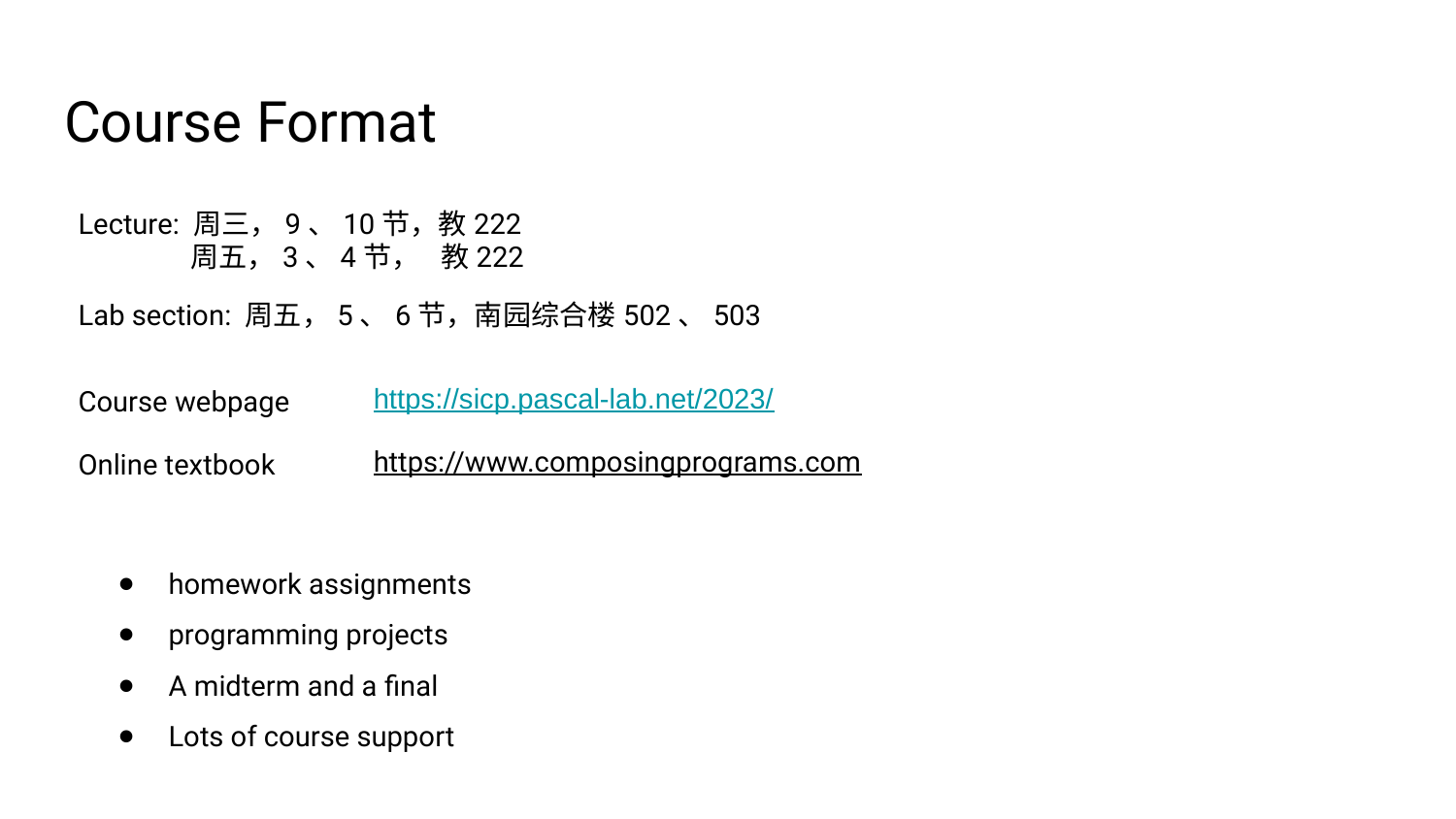

# Course Format
Lecture: 周三，9、10节，教222
               周五，3、4节，   教222
Lab section: 周五，5、6节，南园综合楼502、503
https://sicp.pascal-lab.net/2023/

Course webpage
https://www.composingprograms.com
Online textbook
homework assignments
programming projects
A midterm and a final
Lots of course support